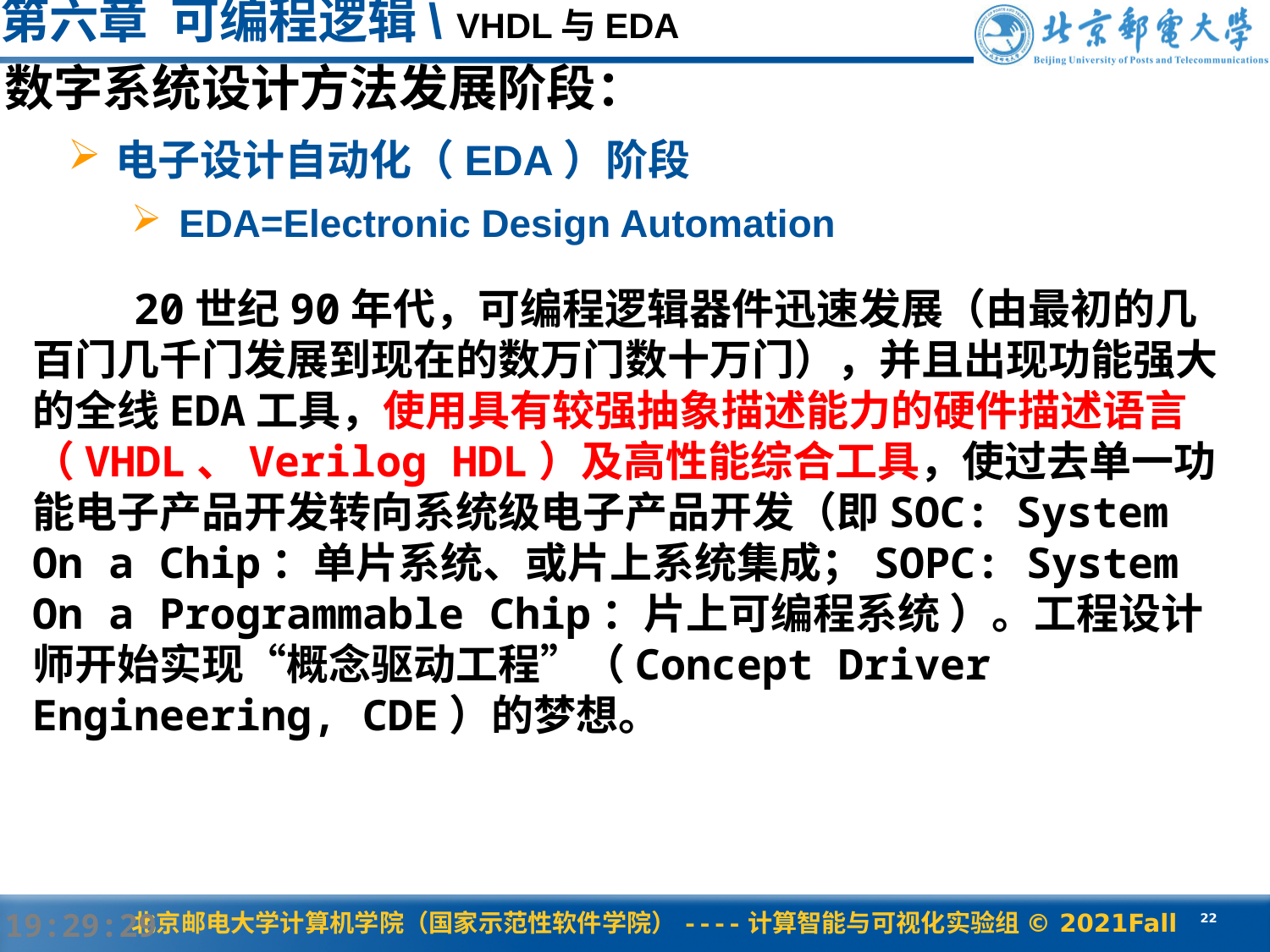

第六章  可编程逻辑\ VHDL与EDA
数字系统设计方法发展阶段：
电子设计自动化（EDA）阶段
EDA=Electronic Design Automation

    20世纪90年代，可编程逻辑器件迅速发展（由最初的几百门几千门发展到现在的数万门数十万门），并且出现功能强大的全线EDA工具，使用具有较强抽象描述能力的硬件描述语言（VHDL、Verilog HDL）及高性能综合工具，使过去单一功能电子产品开发转向系统级电子产品开发（即SOC: System On a Chip：单片系统、或片上系统集成；SOPC: System On a Programmable Chip：片上可编程系统 ）。工程设计师开始实现“概念驱动工程”（Concept Driver Engineering, CDE）的梦想。